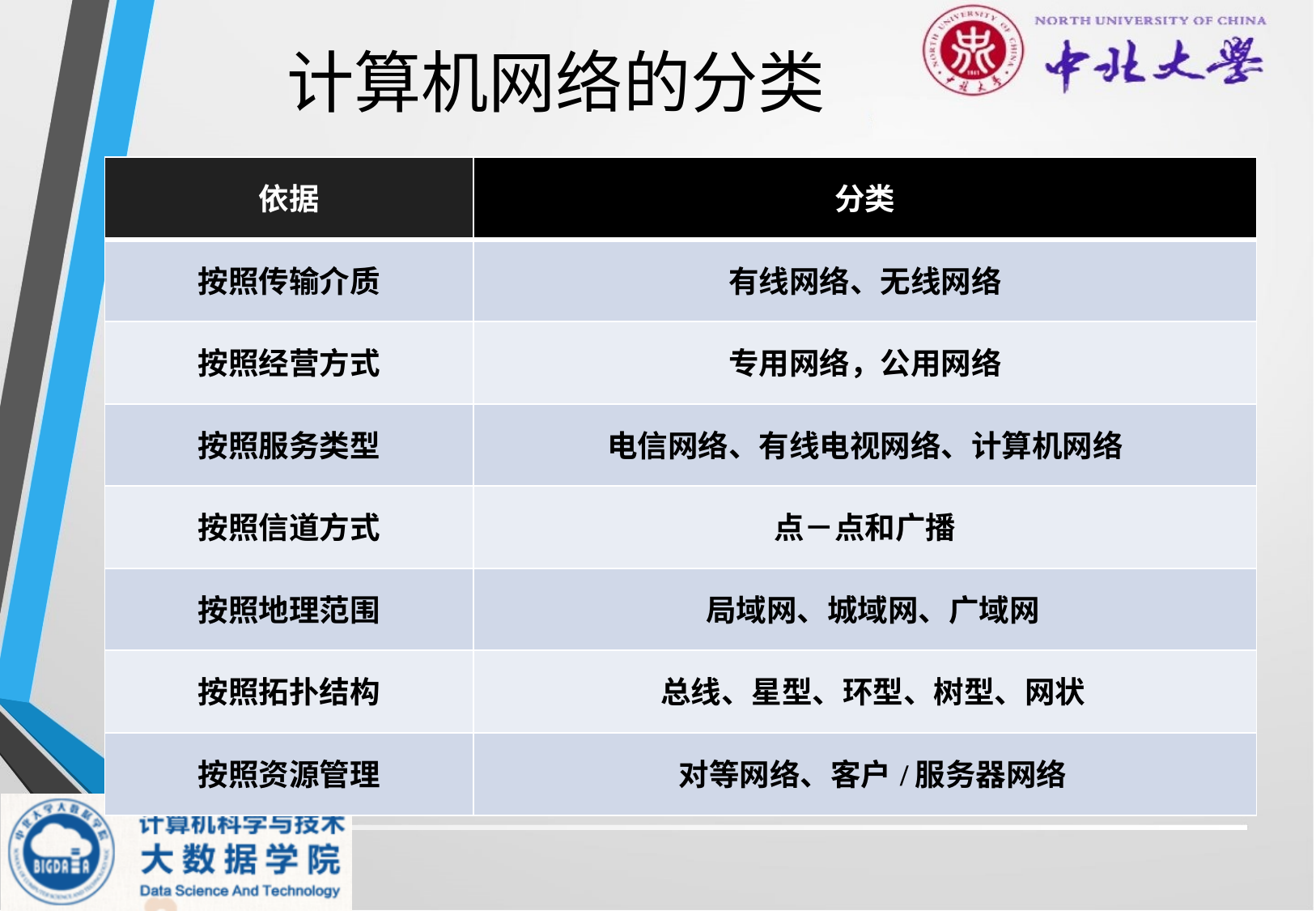

# 计算机网络的分类
| 依据 | 分类 |
| --- | --- |
| 按照传输介质 | 有线网络、无线网络 |
| 按照经营方式 | 专用网络，公用网络 |
| 按照服务类型 | 电信网络、有线电视网络、计算机网络 |
| 按照信道方式 | 点－点和广播 |
| 按照地理范围 | 局域网、城域网、广域网 |
| 按照拓扑结构 | 总线、星型、环型、树型、网状 |
| 按照资源管理 | 对等网络、客户/服务器网络 |